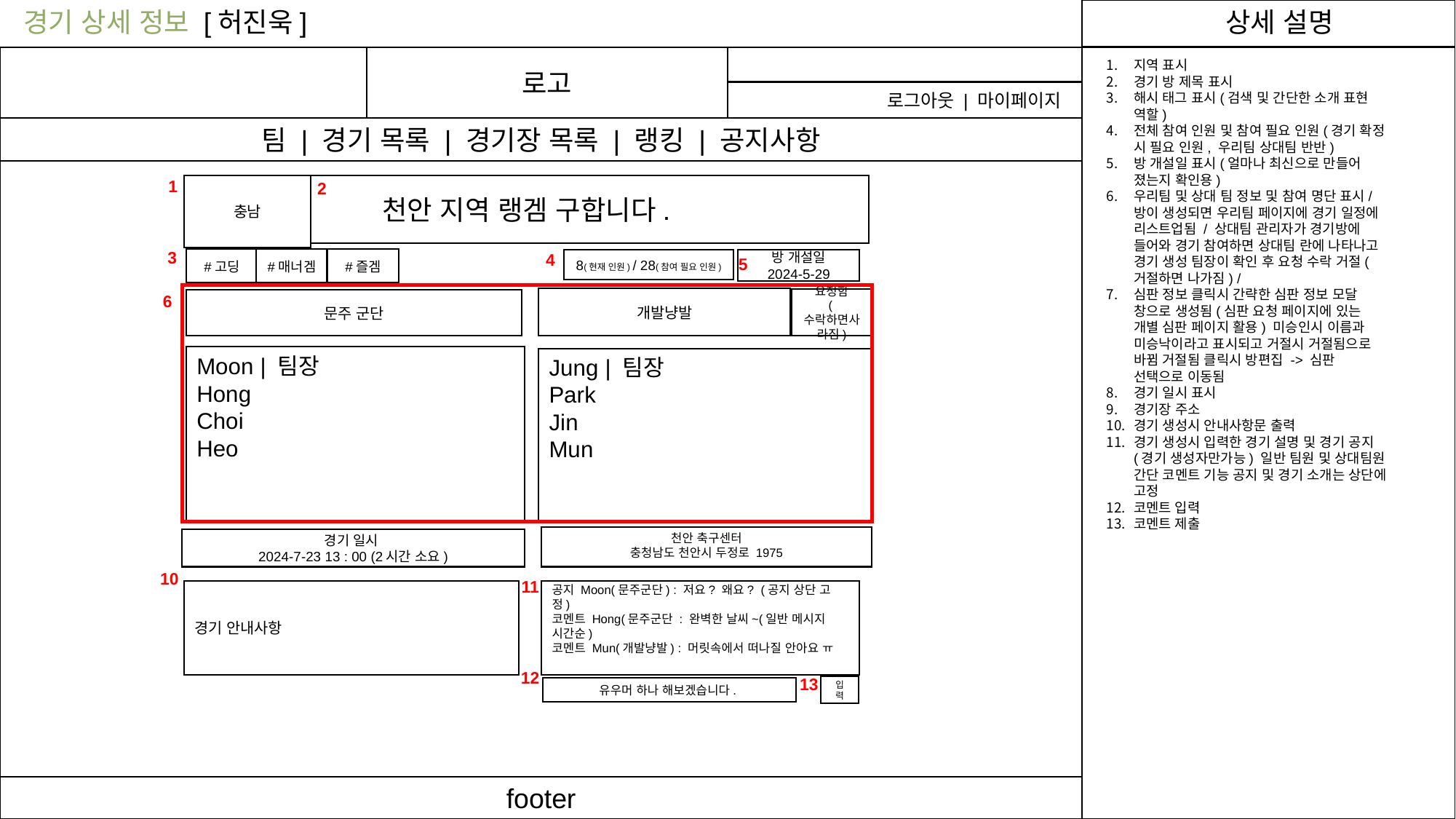

경기 상세 정보 [허진욱]

상세 설명

로고

지역 표시
경기 방 제목 표시
해시 태그 표시(검색 및 간단한 소개 표현 역할)
전체 참여 인원 및 참여 필요 인원(경기 확정 시 필요 인원, 우리팀 상대팀 반반)
방 개설일 표시(얼마나 최신으로 만들어 졌는지 확인용)
우리팀 및 상대 팀 정보 및 참여 명단 표시/방이 생성되면 우리팀 페이지에 경기 일정에 리스트업됨 / 상대팀 관리자가 경기방에 들어와 경기 참여하면 상대팀 란에 나타나고 경기 생성 팀장이 확인 후 요청 수락 거절(거절하면 나가짐) /
심판 정보 클릭시 간략한 심판 정보 모달 창으로 생성됨(심판 요청 페이지에 있는 개별 심판 페이지 활용) 미승인시 이름과 미승낙이라고 표시되고 거절시 거절됨으로 바뀜 거절됨 클릭시 방편집 -> 심판 선택으로 이동됨
경기 일시 표시
경기장 주소
경기 생성시 안내사항문 출력
경기 생성시 입력한 경기 설명 및 경기 공지(경기 생성자만가능) 일반 팀원 및 상대팀원 간단 코멘트 기능 공지 및 경기 소개는 상단에 고정
코멘트 입력
코멘트 제출
로그아웃 | 마이페이지
팀 | 경기 목록 | 경기장 목록 | 랭킹 | 공지사항

1
2
천안 지역 랭겜 구합니다.
충남
3
4
5
#고딩
#매너겜
#즐겜
방 개설일
2024-5-29
8(현재 인원) / 28(참여 필요 인원)

6

개발냥발
요청함
(수락하면사라짐)
문주 군단
Moon | 팀장
Hong
Choi
Heo

Jung | 팀장
Park
Jin
Mun

천안 축구센터
충청남도 천안시 두정로 1975

경기 일시
2024-7-23 13 : 00 (2시간 소요)
10
11
경기 안내사항
공지 Moon(문주군단) : 저요? 왜요?  (공지 상단 고정)
코멘트 Hong(문주군단 : 완벽한 날씨~(일반 메시지 시간순)
코멘트 Mun(개발냥발) : 머릿속에서 떠나질 안아요 ㅠ

12
13
입력
유우머 하나 해보겠습니다.
footer